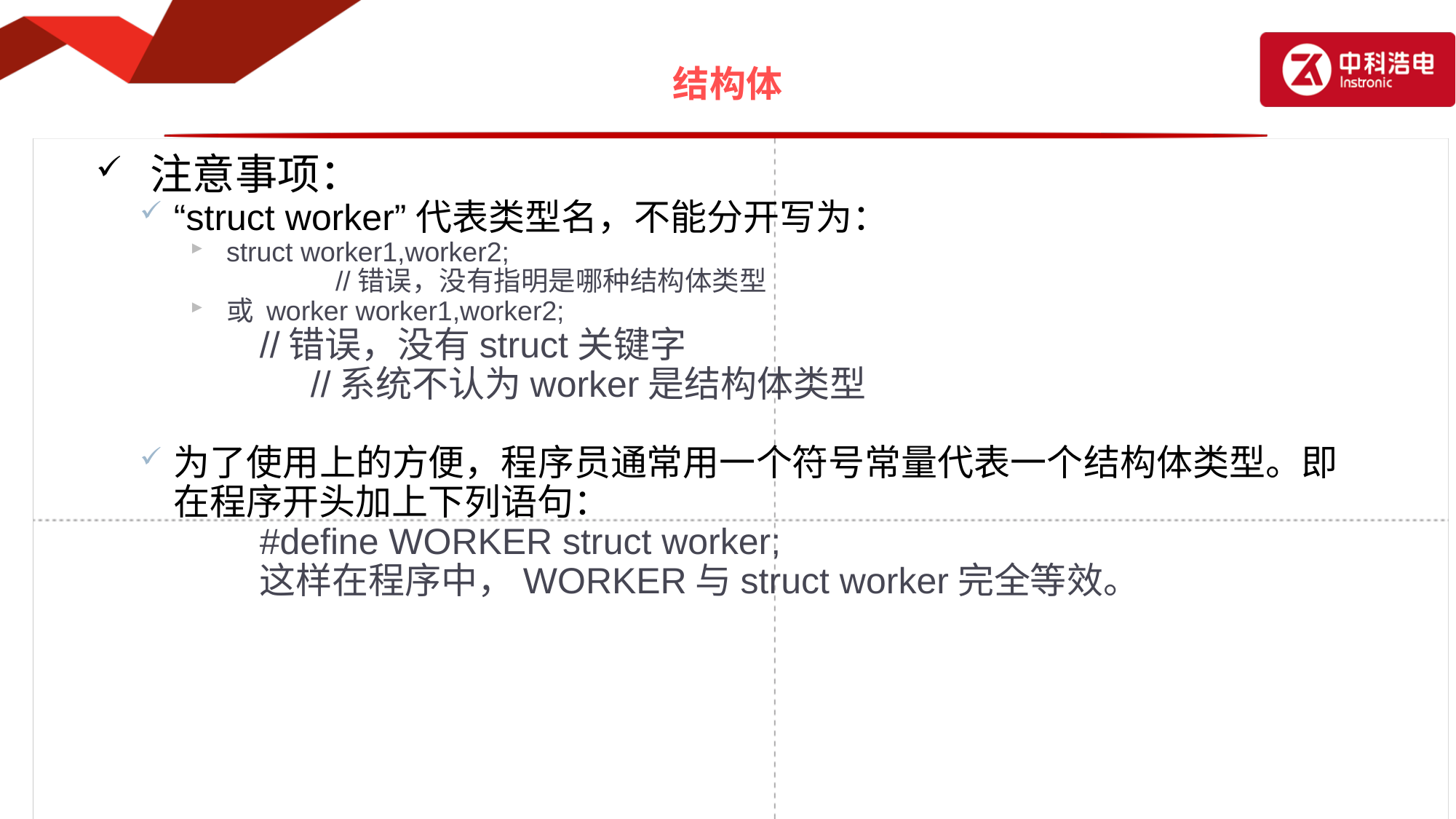

# 结构体
注意事项：
“struct worker”代表类型名，不能分开写为：
struct worker1,worker2;
	//错误，没有指明是哪种结构体类型
或 worker worker1,worker2;
	      	//错误，没有struct关键字
		     //系统不认为worker是结构体类型

为了使用上的方便，程序员通常用一个符号常量代表一个结构体类型。即在程序开头加上下列语句：
		#define WORKER struct worker;
		这样在程序中，WORKER与struct worker完全等效。